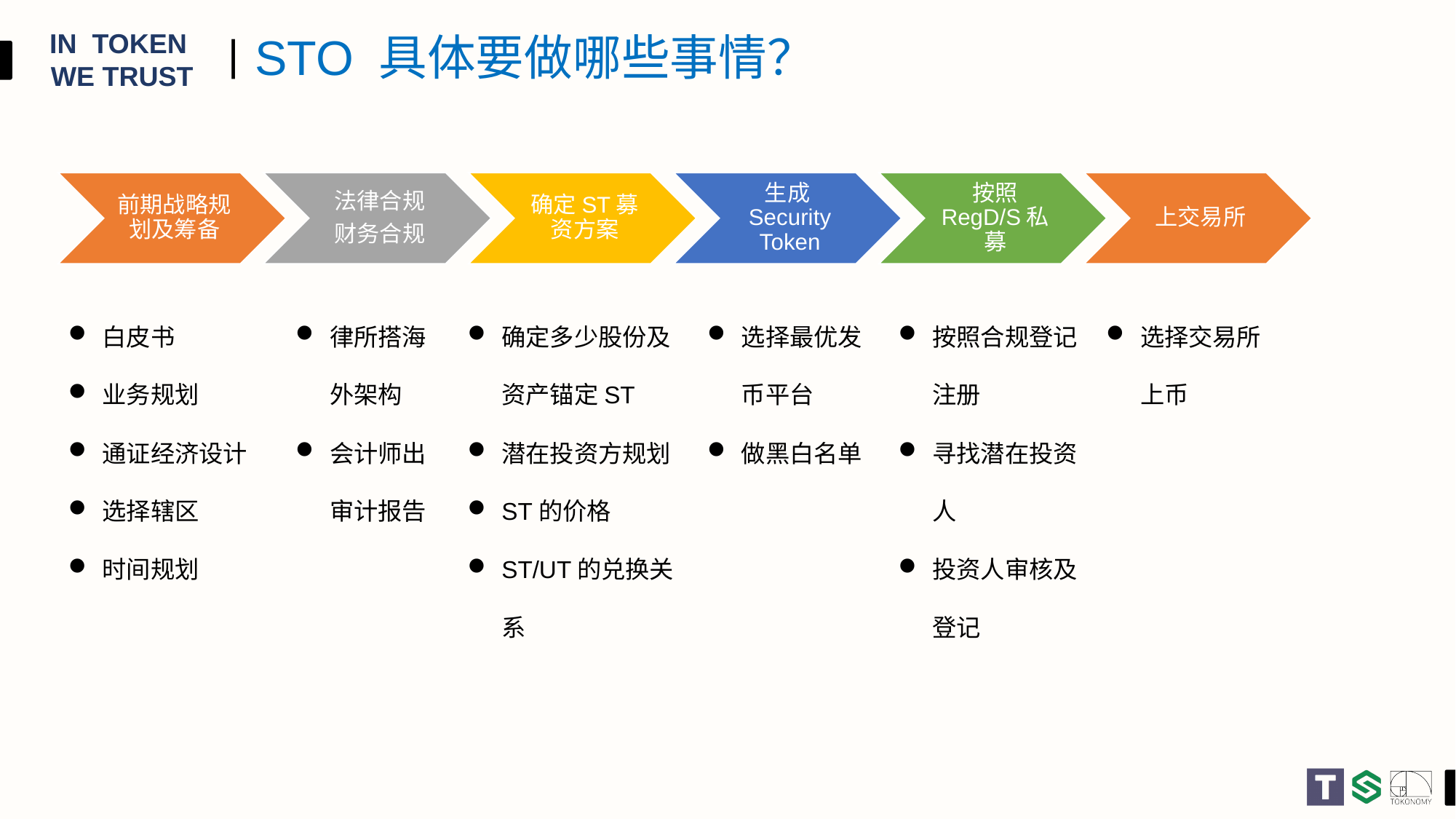

# STO 具体要做哪些事情？
前期战略规划及筹备
法律合规
财务合规
确定ST募资方案
生成Security Token
按照 RegD/S私募
上交易所
选择最优发币平台
做黑白名单
按照合规登记注册
寻找潜在投资人
投资人审核及登记
选择交易所上币
确定多少股份及资产锚定ST
潜在投资方规划
ST的价格
ST/UT的兑换关系

白皮书
业务规划
通证经济设计
选择辖区
时间规划
律所搭海外架构
会计师出审计报告